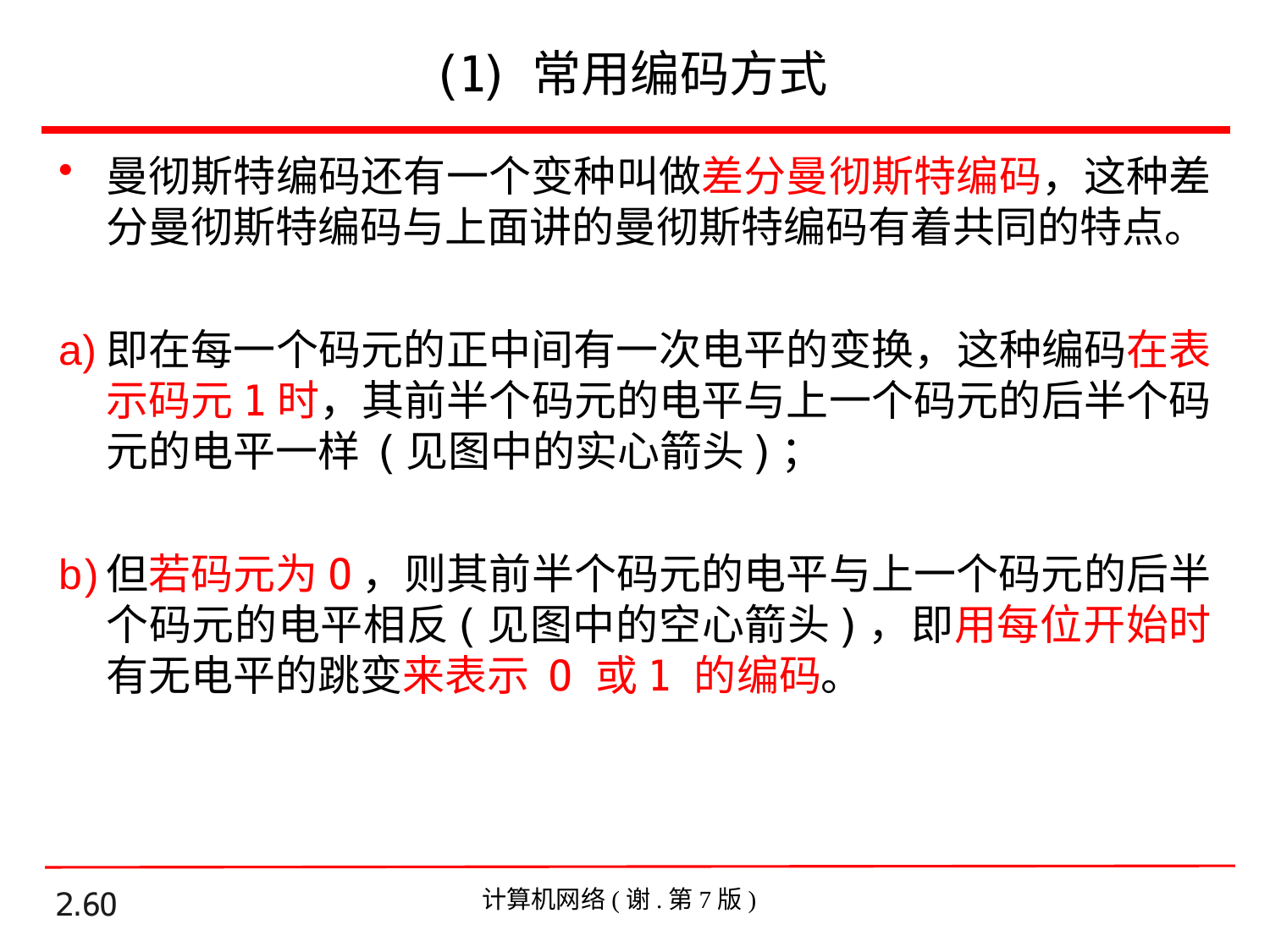

# (1) 常用编码方式
曼彻斯特编码还有一个变种叫做差分曼彻斯特编码，这种差分曼彻斯特编码与上面讲的曼彻斯特编码有着共同的特点。

即在每一个码元的正中间有一次电平的变换，这种编码在表示码元1时，其前半个码元的电平与上一个码元的后半个码元的电平一样 (见图中的实心箭头)；

但若码元为0，则其前半个码元的电平与上一个码元的后半个码元的电平相反(见图中的空心箭头)，即用每位开始时有无电平的跳变来表示 0 或1 的编码。